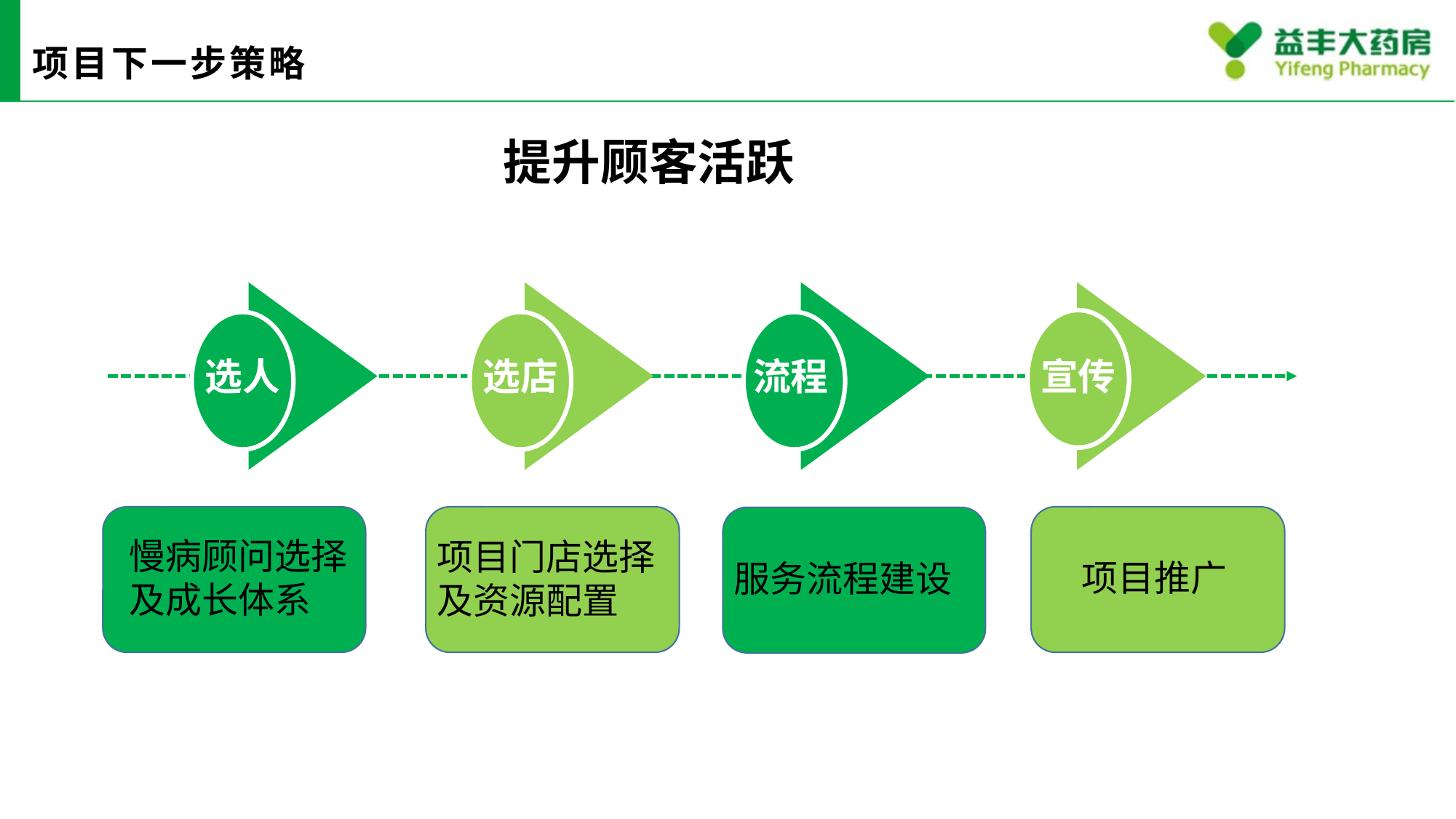

# 项目下一步策略
提升顾客活跃

选人
选店
流程
宣传

慢病顾问选择
及成长体系
项目推广
项目门店选择及资源配置
服务流程建设